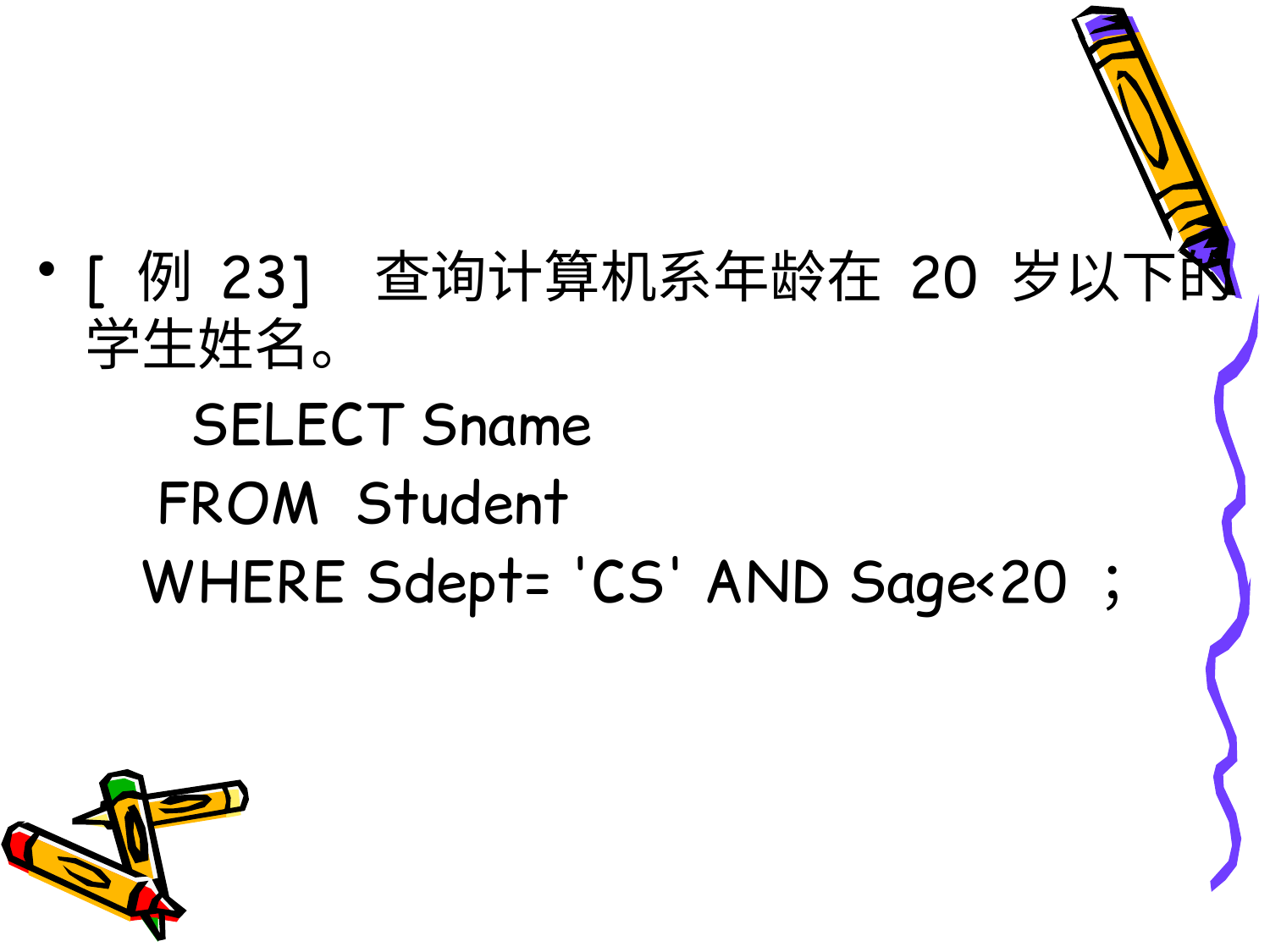

#

[ 例 23]   查询计算机系年龄在 20 岁以下的学生姓名。
         SELECT Sname
       FROM  Student
      WHERE Sdept= 'CS' AND Sage<20 ；